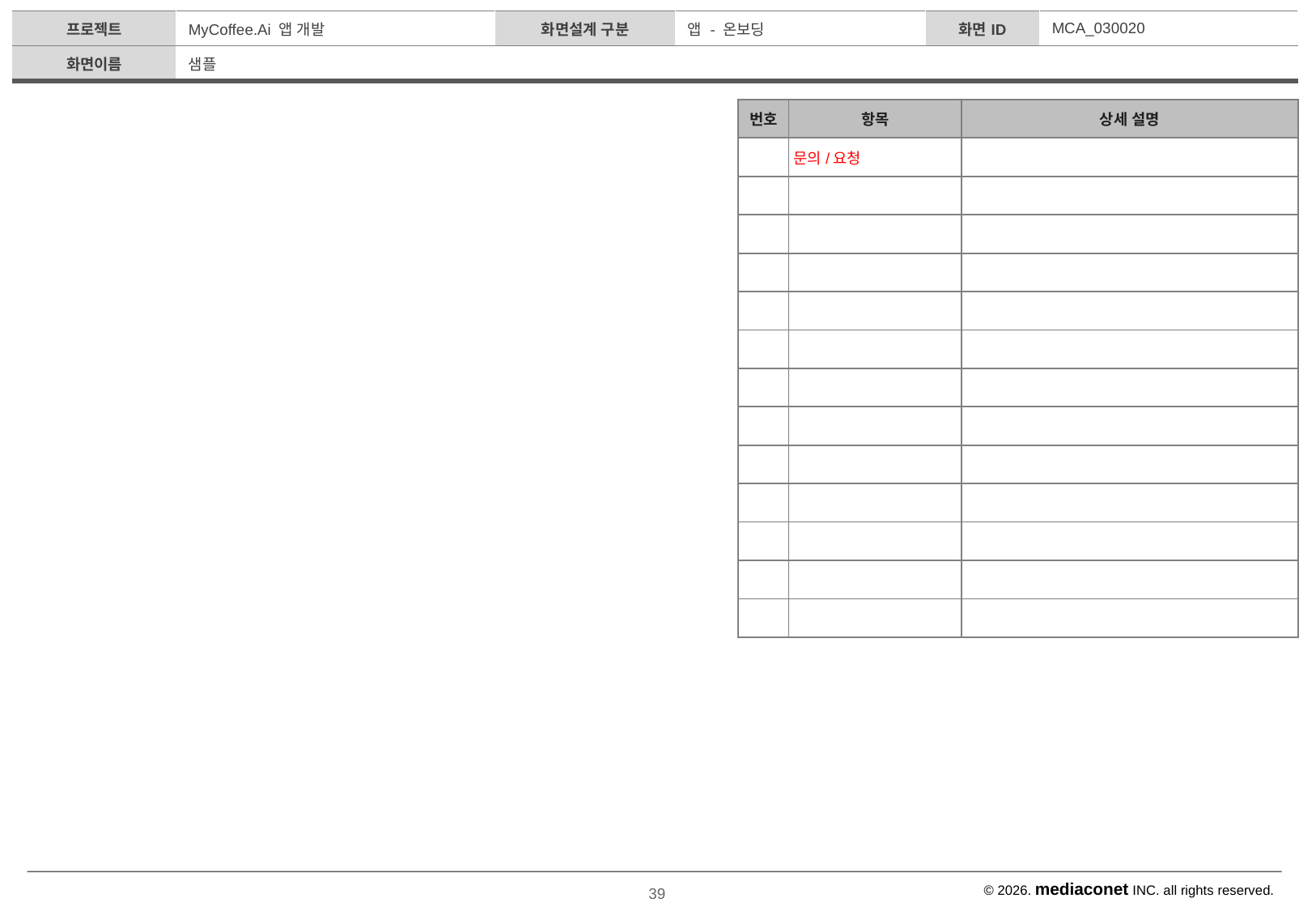

| 프로젝트 | MyCoffee.Ai 앱 개발 | 화면설계 구분 | 앱 - 온보딩 | 화면ID | MCA\_030020 |
| --- | --- | --- | --- | --- | --- |
| 화면이름 | 샘플 |  |  |  |  |
| 번호 | 항목 | 상세 설명 |
| --- | --- | --- |
|  | 문의/요청 |  |
|  |  |  |
|  |  |  |
|  |  |  |
|  |  |  |
|  |  |  |
|  |  |  |
|  |  |  |
|  |  |  |
|  |  |  |
|  |  |  |
|  |  |  |
|  |  |  |